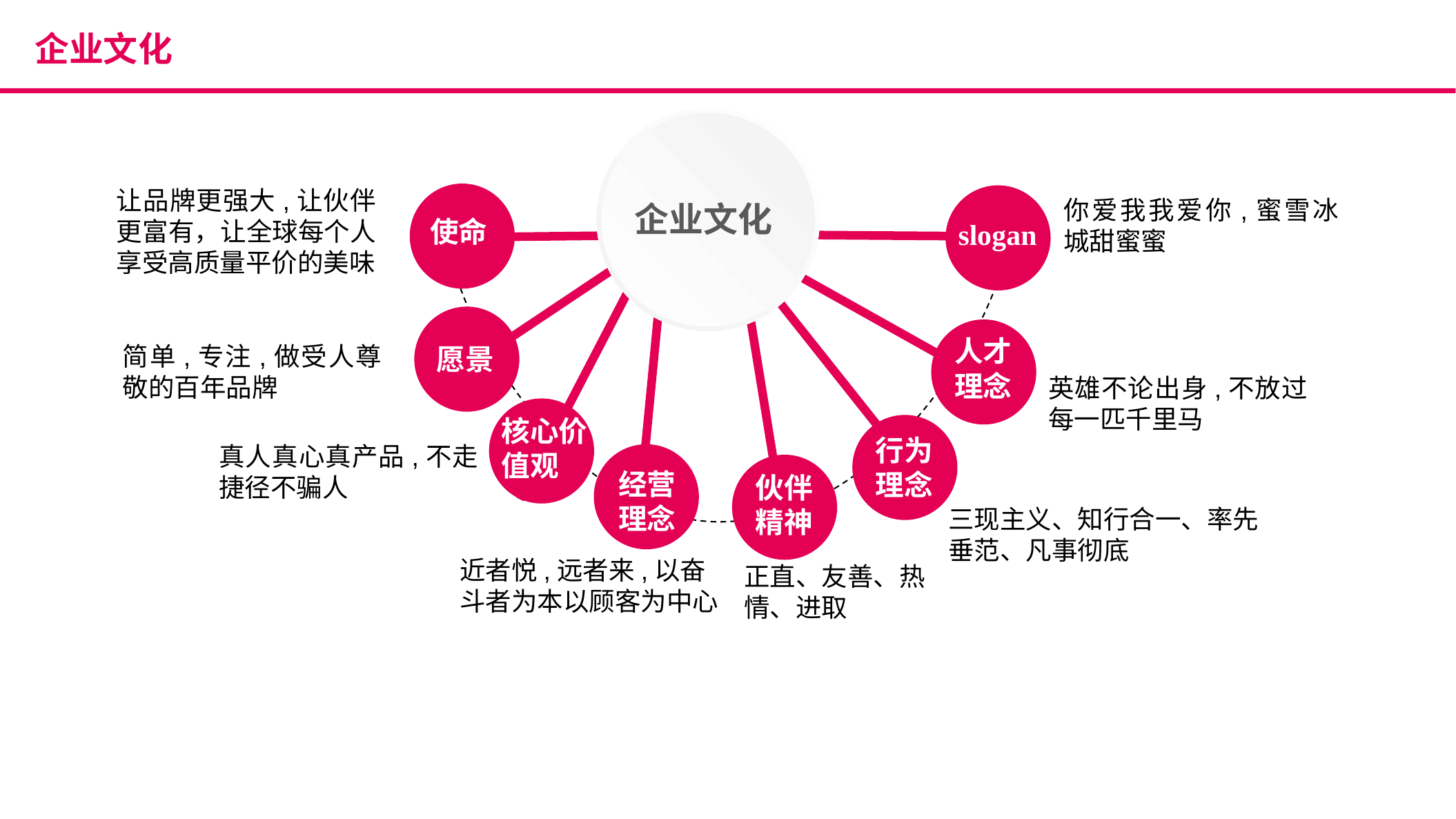

企业文化

企业文化

让品牌更强大,让伙伴更富有，让全球每个人享受高质量平价的美味

你爱我我爱你,蜜雪冰城甜蜜蜜
使命
slogan

人才理念
愿景
简单,专注,做受人尊敬的百年品牌
英雄不论出身,不放过每一匹千里马

核心价值观

行为理念
真人真心真产品,不走捷径不骗人

经营理念
伙伴精神
三现主义、知行合一、率先垂范、凡事彻底
近者悦,远者来,以奋斗者为本以顾客为中心
正直、友善、热情、进取